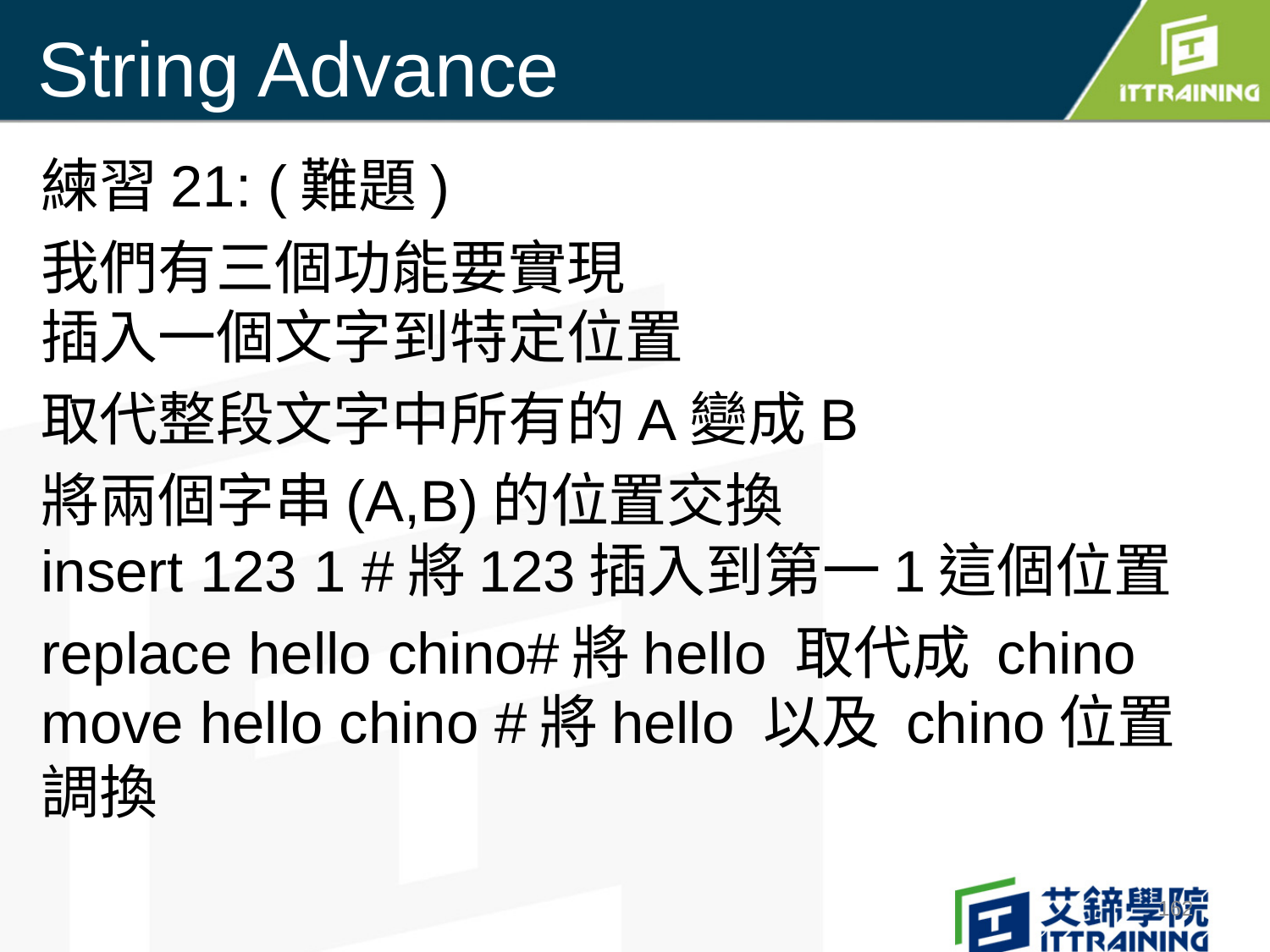

# String Advance
練習21: (難題)
我們有三個功能要實現
插入一個文字到特定位置
取代整段文字中所有的A變成B
將兩個字串(A,B)的位置交換
insert 123 1 #將123插入到第一1這個位置
replace hello chino#將hello 取代成 chino
move hello chino #將hello 以及 chino位置調換
162